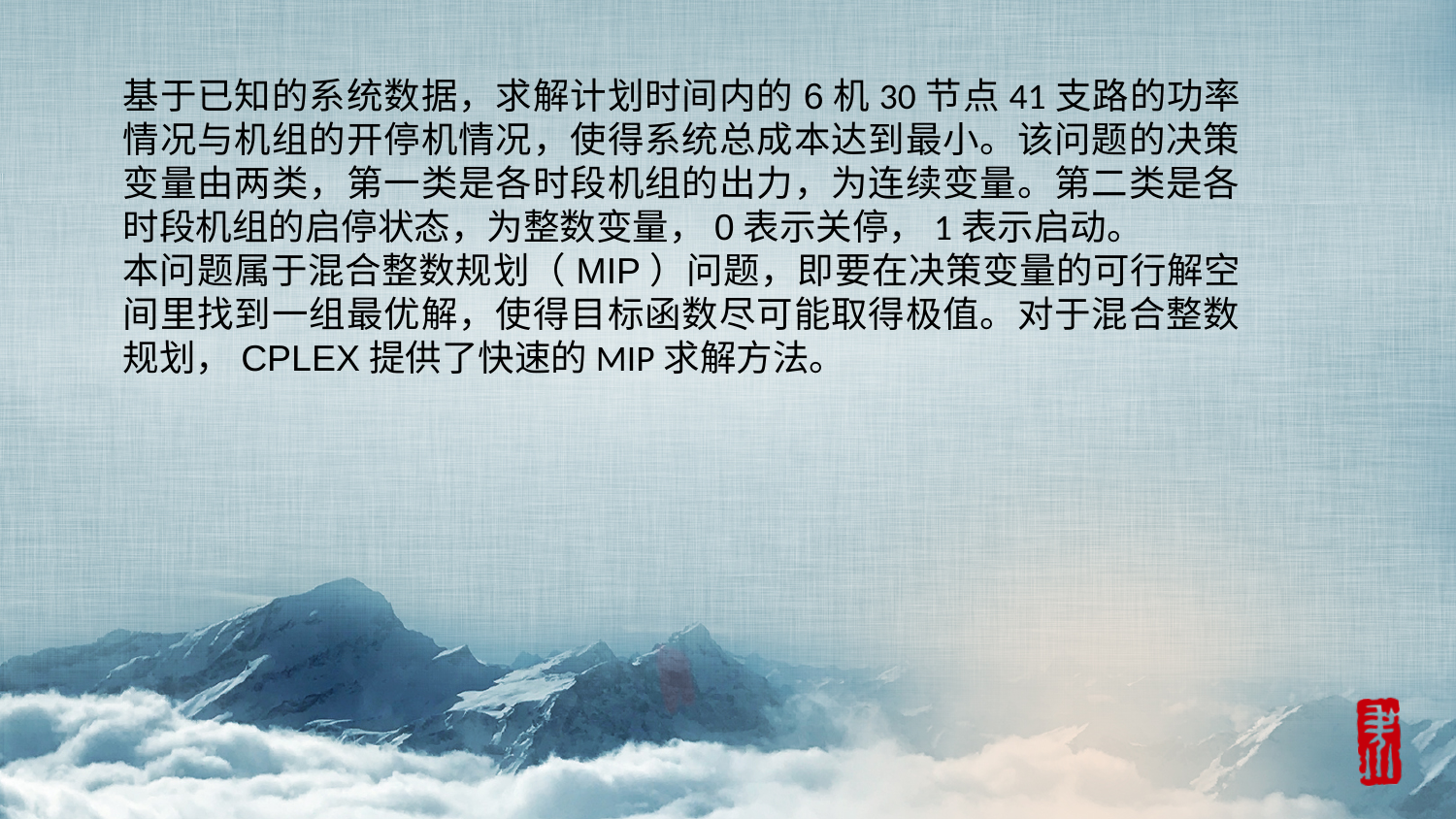

基于已知的系统数据，求解计划时间内的6机30节点41支路的功率情况与机组的开停机情况，使得系统总成本达到最小。该问题的决策变量由两类，第一类是各时段机组的出力，为连续变量。第二类是各时段机组的启停状态，为整数变量，0表示关停，1表示启动。
本问题属于混合整数规划（MIP）问题，即要在决策变量的可行解空间里找到一组最优解，使得目标函数尽可能取得极值。对于混合整数规划，CPLEX提供了快速的MIP求解方法。